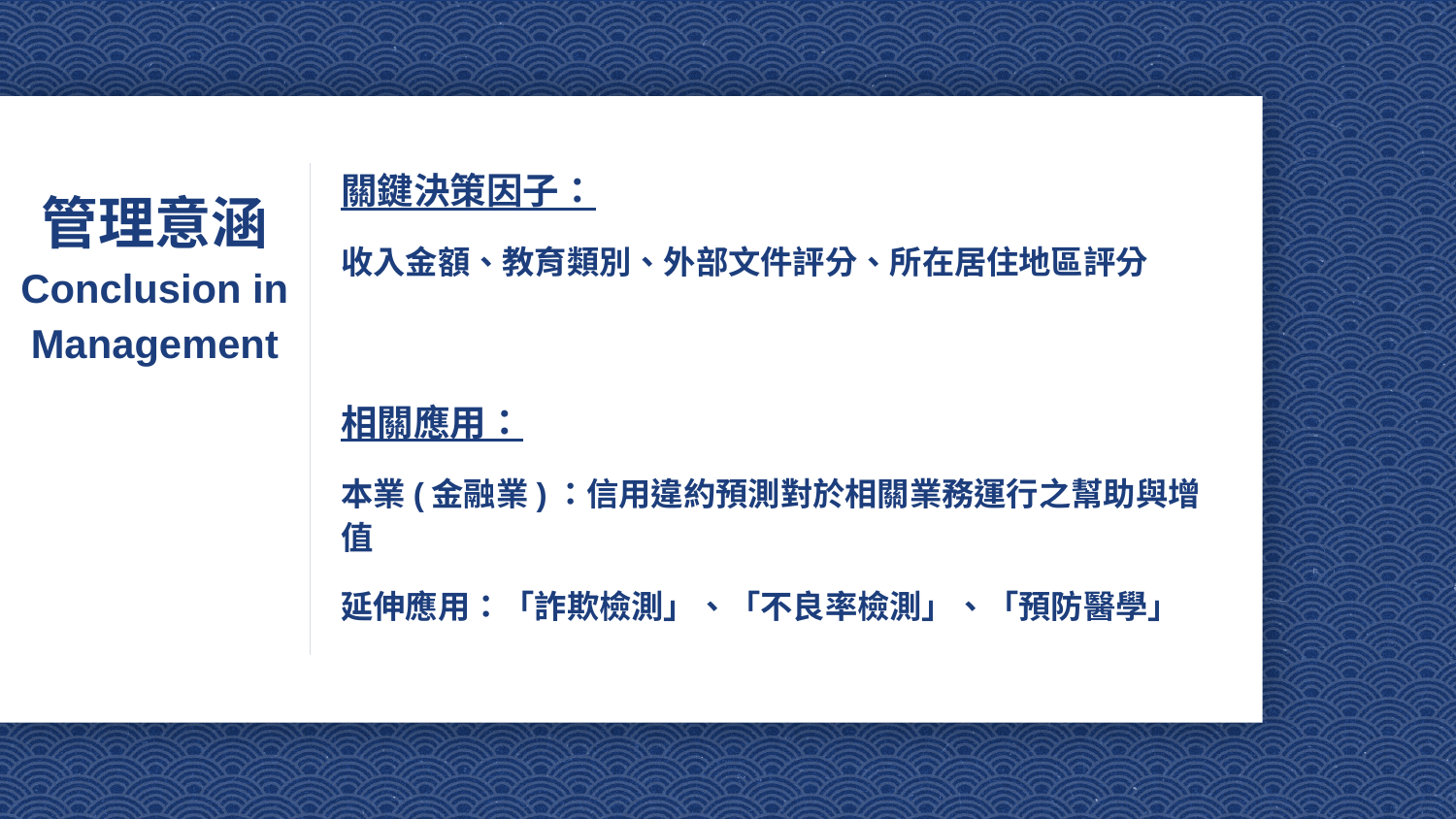

關鍵決策因子：
收入金額、教育類別、外部文件評分、所在居住地區評分

相關應用：
本業(金融業)：信用違約預測對於相關業務運行之幫助與增值
延伸應用：「詐欺檢測」、「不良率檢測」、「預防醫學」
管理意涵
Conclusion in Management